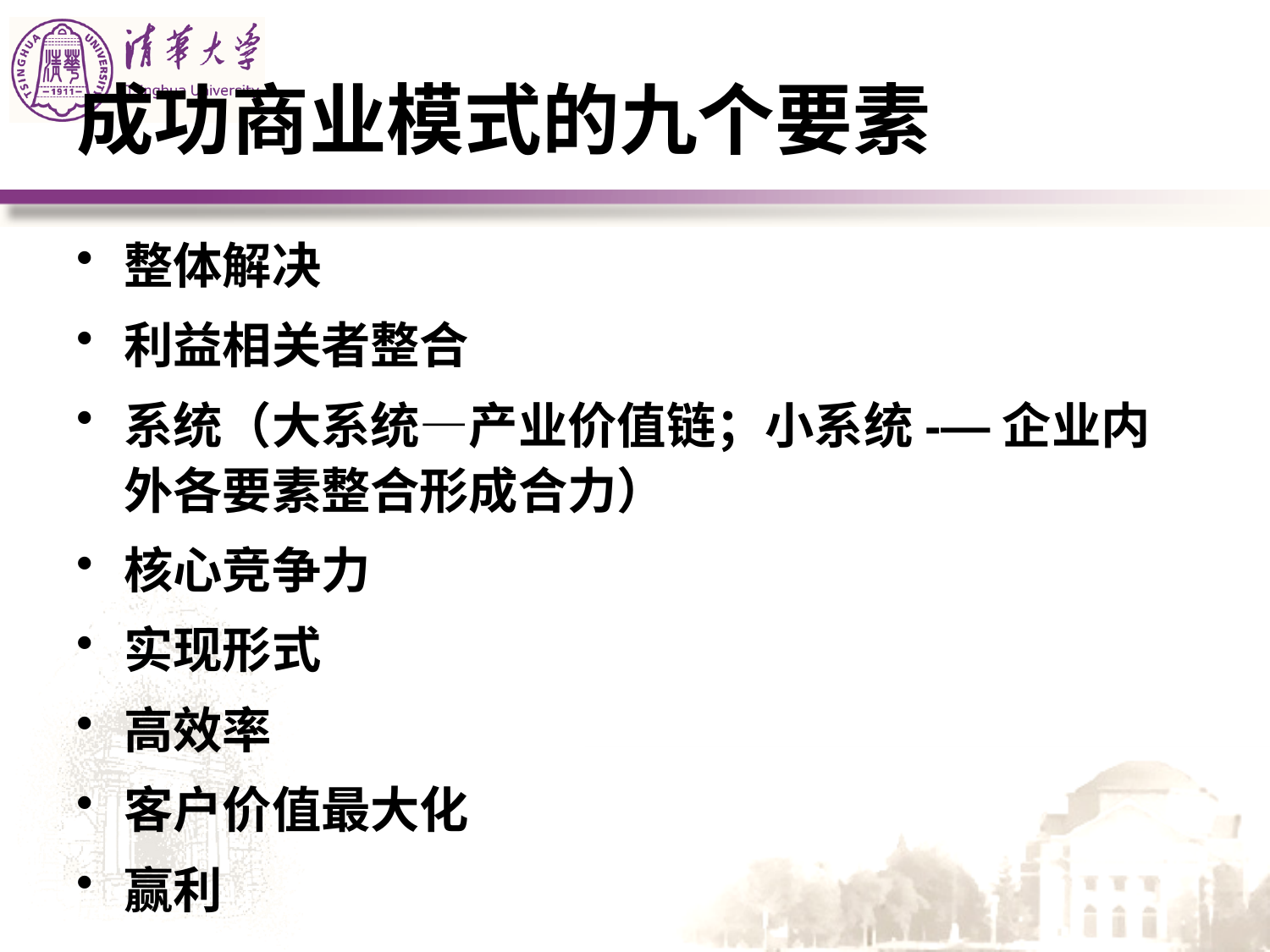

# 成功商业模式的九个要素
整体解决
利益相关者整合
系统（大系统—产业价值链；小系统-—企业内外各要素整合形成合力）
核心竞争力
实现形式
高效率
客户价值最大化
赢利